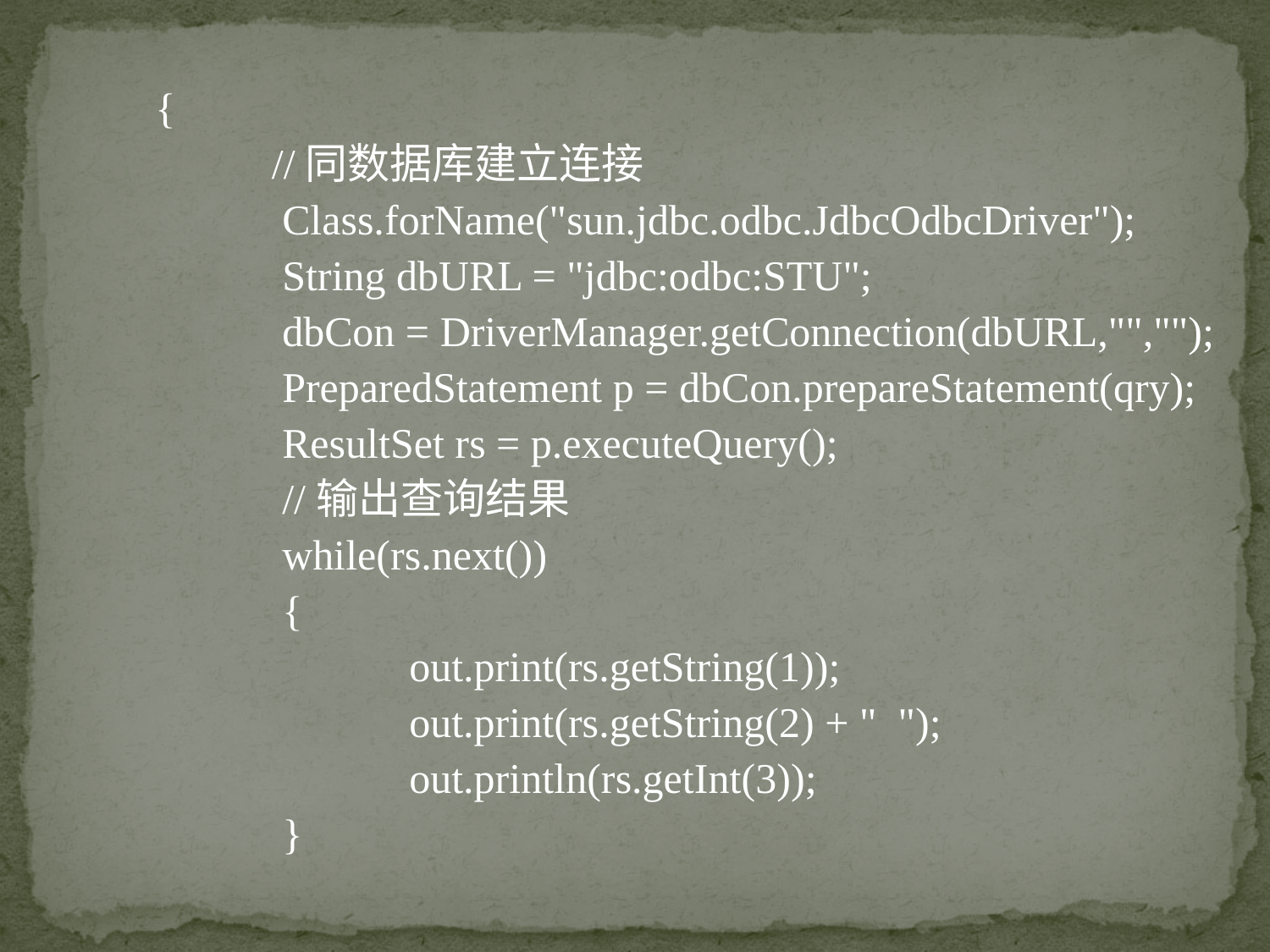

{
           //同数据库建立连接
	Class.forName("sun.jdbc.odbc.JdbcOdbcDriver");
	String dbURL = "jdbc:odbc:STU";
	dbCon = DriverManager.getConnection(dbURL,"","");
	PreparedStatement p = dbCon.prepareStatement(qry);
	ResultSet rs = p.executeQuery();
	//输出查询结果
	while(rs.next())
	{
		out.print(rs.getString(1));
		out.print(rs.getString(2) + "  ");
		out.println(rs.getInt(3));
	}